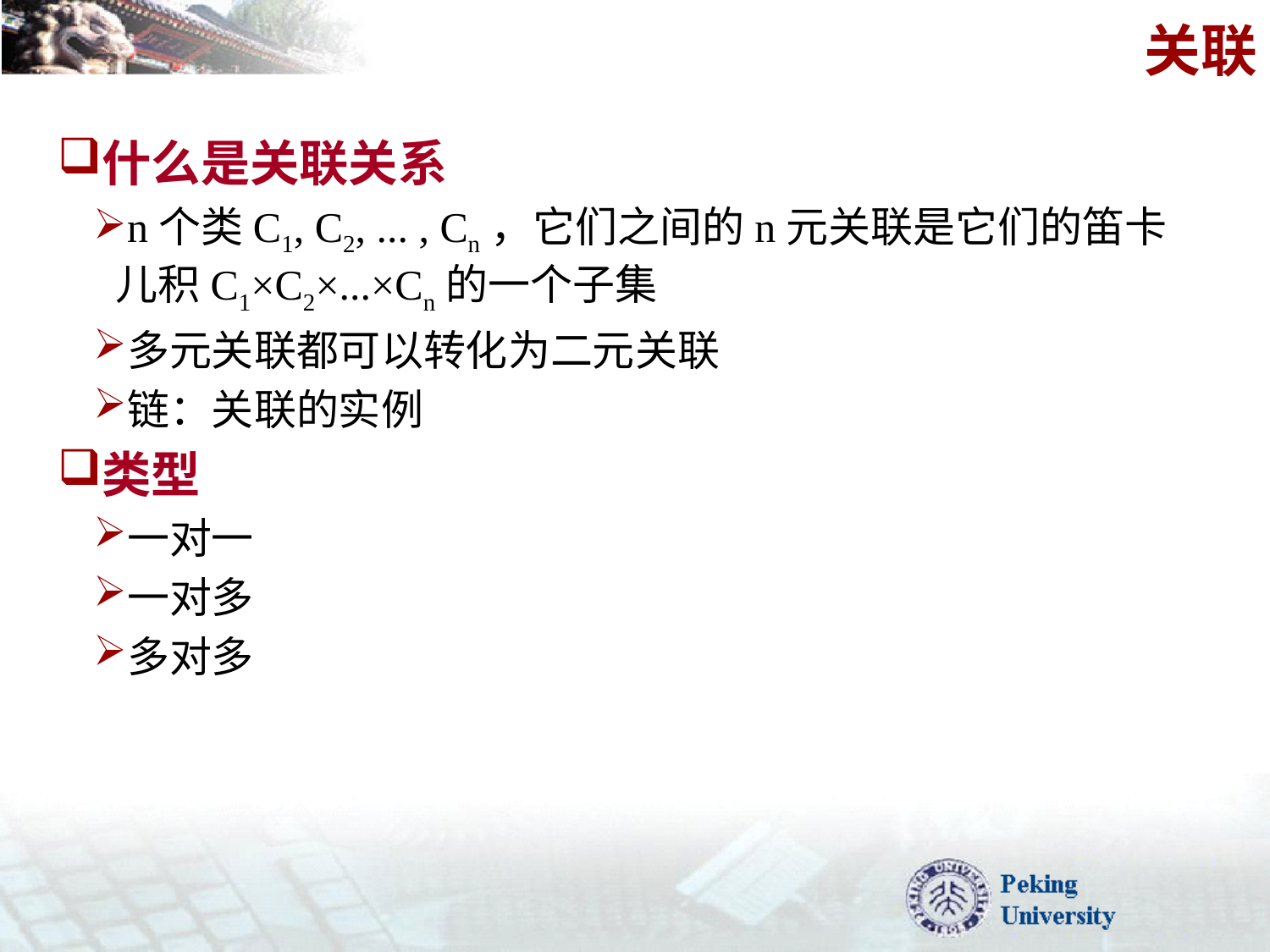

# 关联
什么是关联关系
n个类C1, C2, ... , Cn，它们之间的n元关联是它们的笛卡儿积C1×C2×...×Cn的一个子集
多元关联都可以转化为二元关联
链：关联的实例
类型
一对一
一对多
多对多